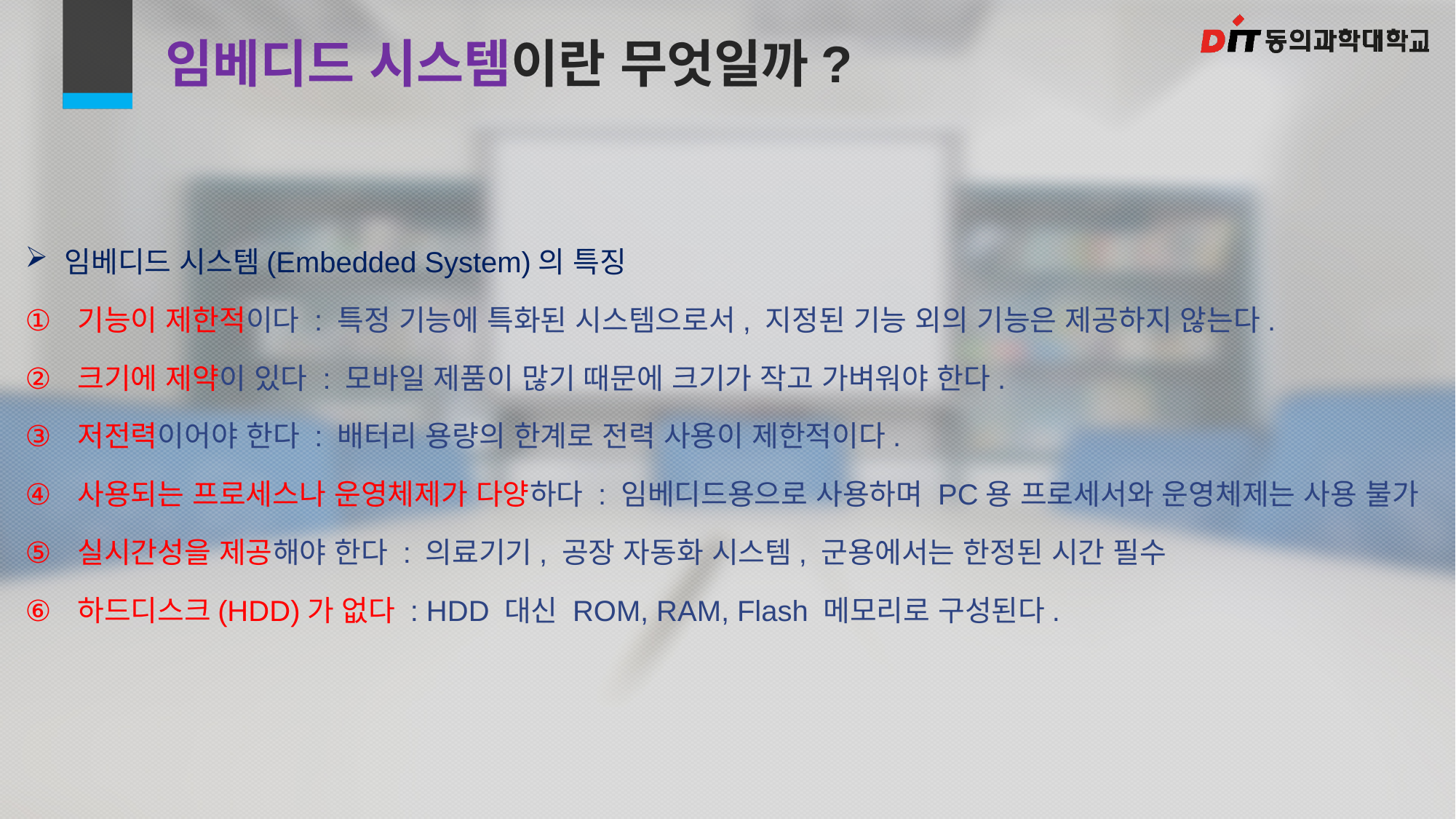

# 임베디드 시스템이란 무엇일까?
임베디드 시스템(Embedded System)의 특징
기능이 제한적이다 : 특정 기능에 특화된 시스템으로서, 지정된 기능 외의 기능은 제공하지 않는다.
크기에 제약이 있다 : 모바일 제품이 많기 때문에 크기가 작고 가벼워야 한다.
저전력이어야 한다 : 배터리 용량의 한계로 전력 사용이 제한적이다.
사용되는 프로세스나 운영체제가 다양하다 : 임베디드용으로 사용하며 PC용 프로세서와 운영체제는 사용 불가
실시간성을 제공해야 한다 : 의료기기, 공장 자동화 시스템, 군용에서는 한정된 시간 필수
하드디스크(HDD)가 없다 : HDD 대신 ROM, RAM, Flash 메모리로 구성된다.